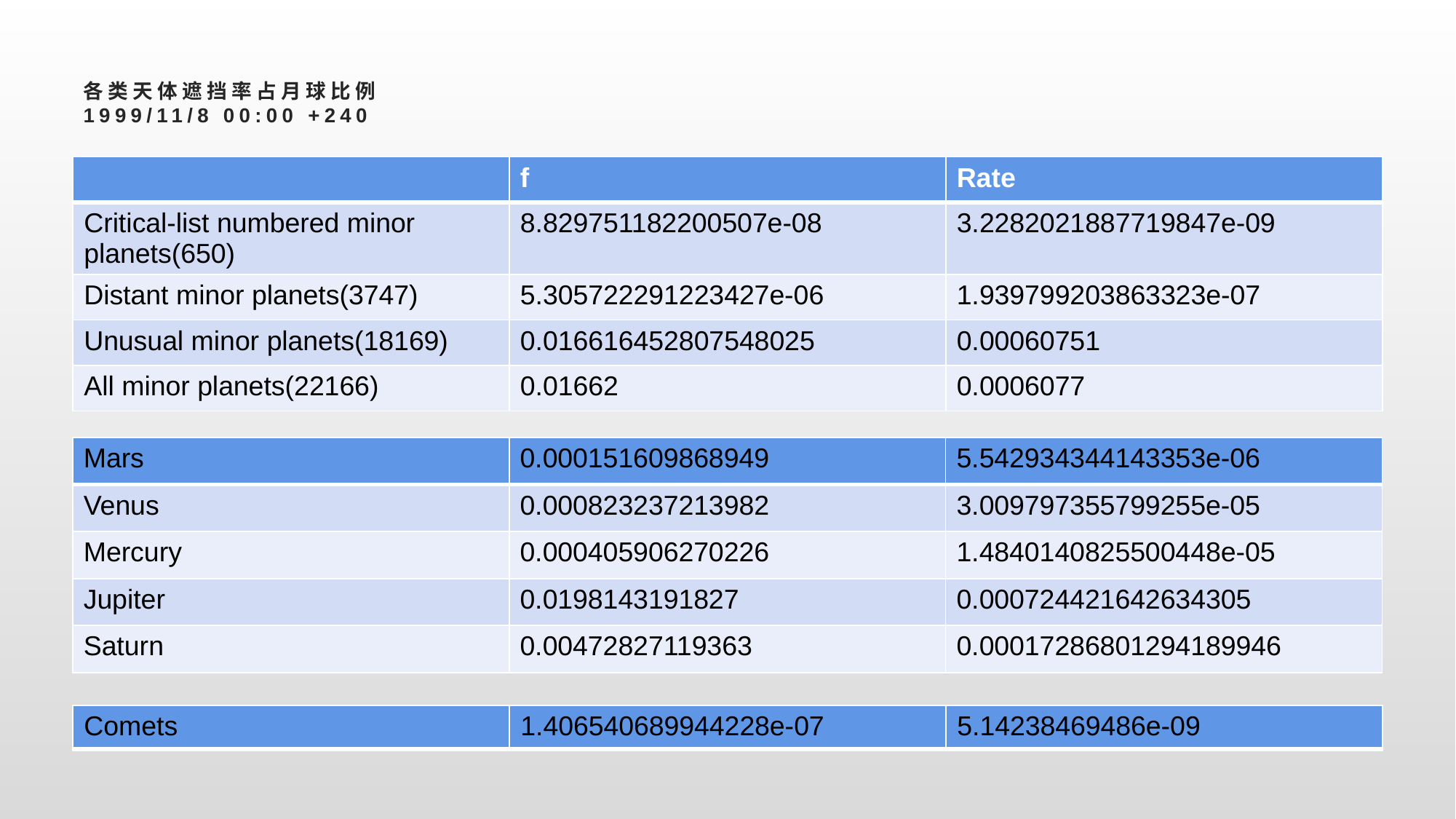

# 各类天体遮挡率占月球比例 1999/11/8 00:00 +240
|  | f | Rate |
| --- | --- | --- |
| Critical-list numbered minor planets(650) | 8.829751182200507e-08 | 3.2282021887719847e-09 |
| Distant minor planets(3747) | 5.305722291223427e-06 | 1.939799203863323e-07 |
| Unusual minor planets(18169) | 0.016616452807548025 | 0.00060751 |
| All minor planets(22166) | 0.01662 | 0.0006077 |
| Mars | 0.000151609868949 | 5.542934344143353e-06 |
| --- | --- | --- |
| Venus | 0.000823237213982 | 3.009797355799255e-05 |
| Mercury | 0.000405906270226 | 1.4840140825500448e-05 |
| Jupiter | 0.0198143191827 | 0.000724421642634305 |
| Saturn | 0.00472827119363 | 0.00017286801294189946 |
| Comets | 1.406540689944228e-07 | 5.14238469486e-09 |
| --- | --- | --- |